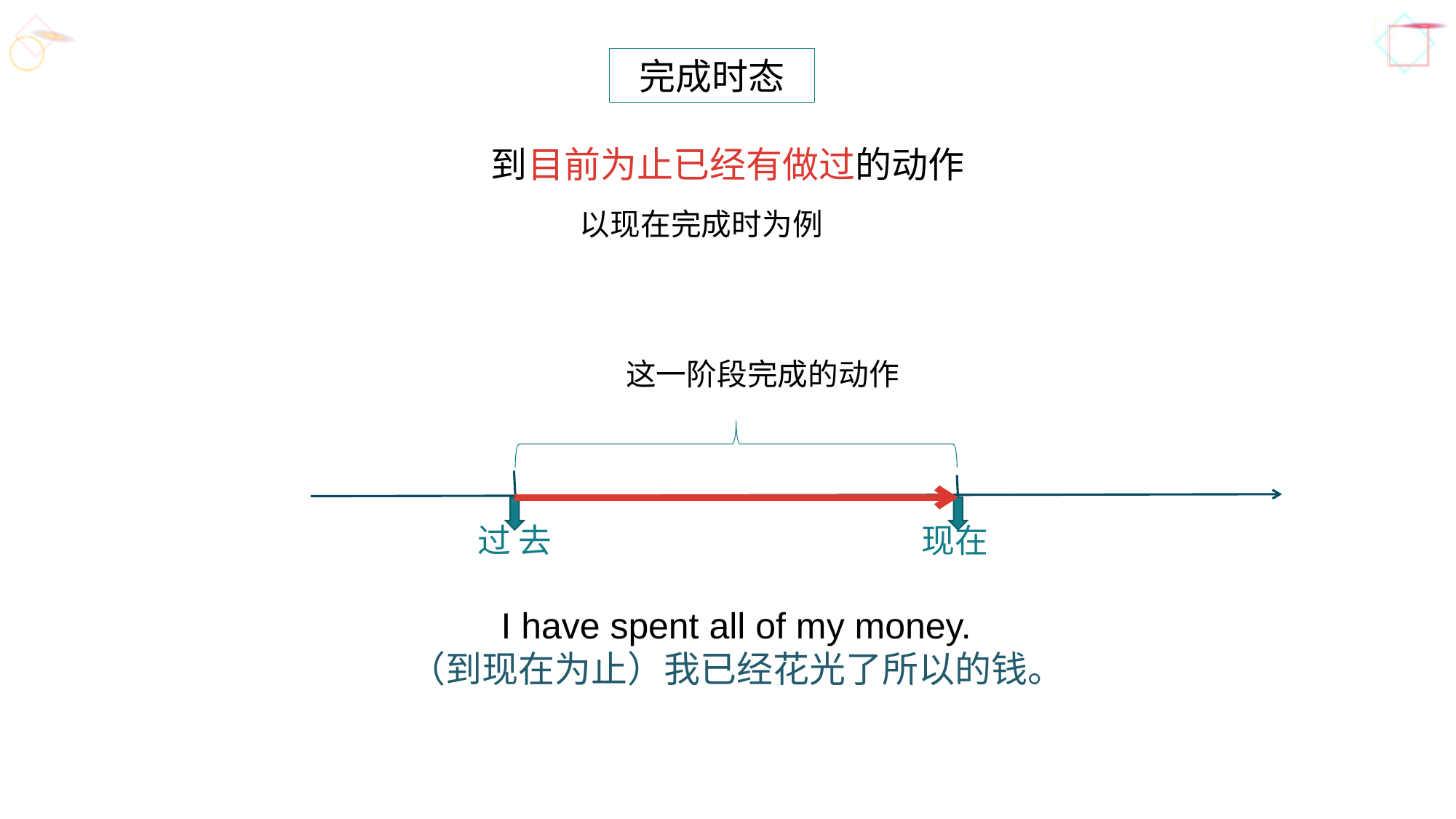

完成时态
到目前为止已经有做过的动作
以现在完成时为例

这一阶段完成的动作

过 去
现在
I have spent all of my money.
（到现在为止）我已经花光了所以的钱。